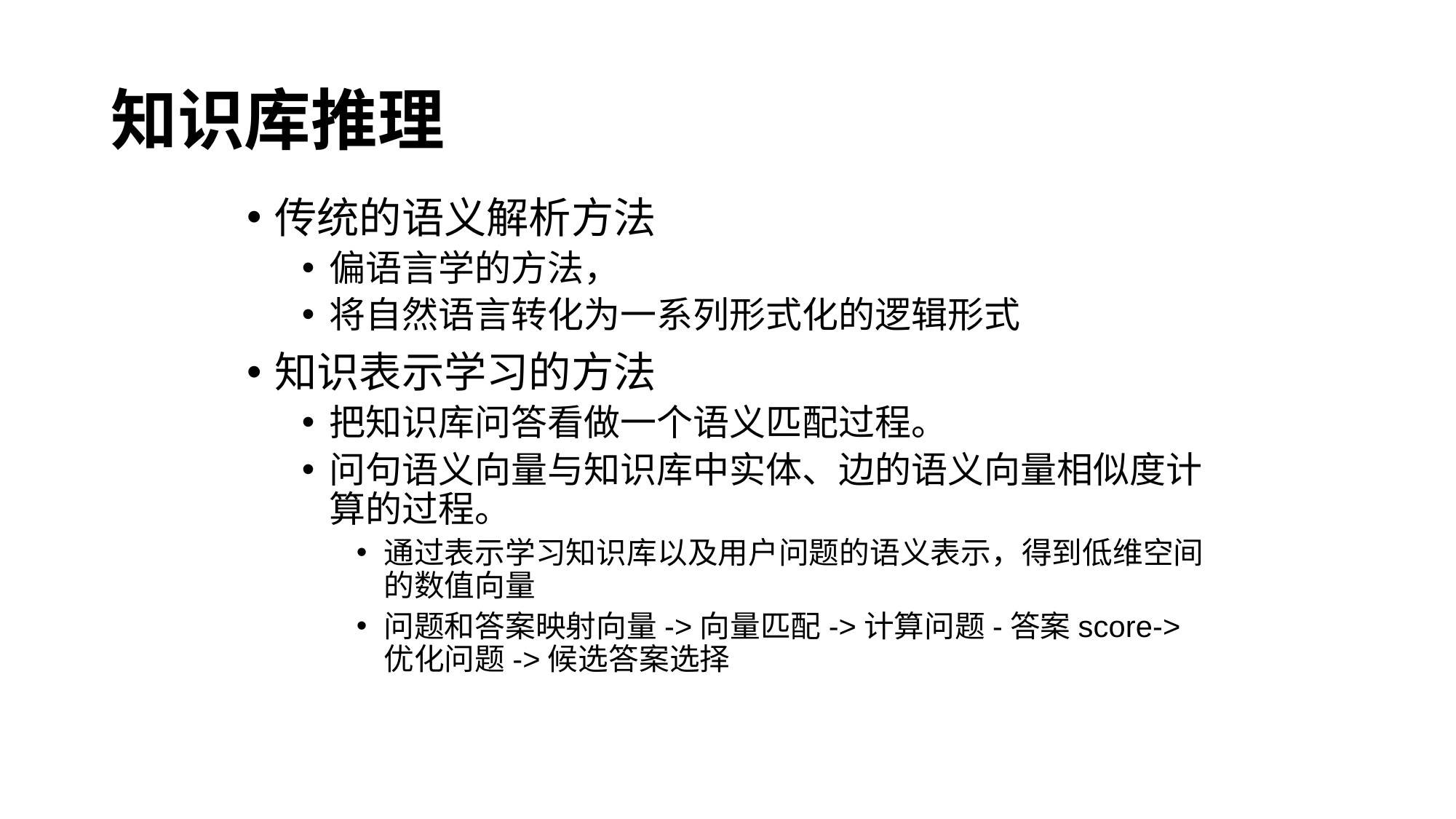

# 知识库推理
传统的语义解析方法
偏语言学的方法，
将自然语言转化为一系列形式化的逻辑形式
知识表示学习的方法
把知识库问答看做一个语义匹配过程。
问句语义向量与知识库中实体、边的语义向量相似度计算的过程。
通过表示学习知识库以及用户问题的语义表示，得到低维空间的数值向量
问题和答案映射向量->向量匹配->计算问题-答案score->优化问题->候选答案选择